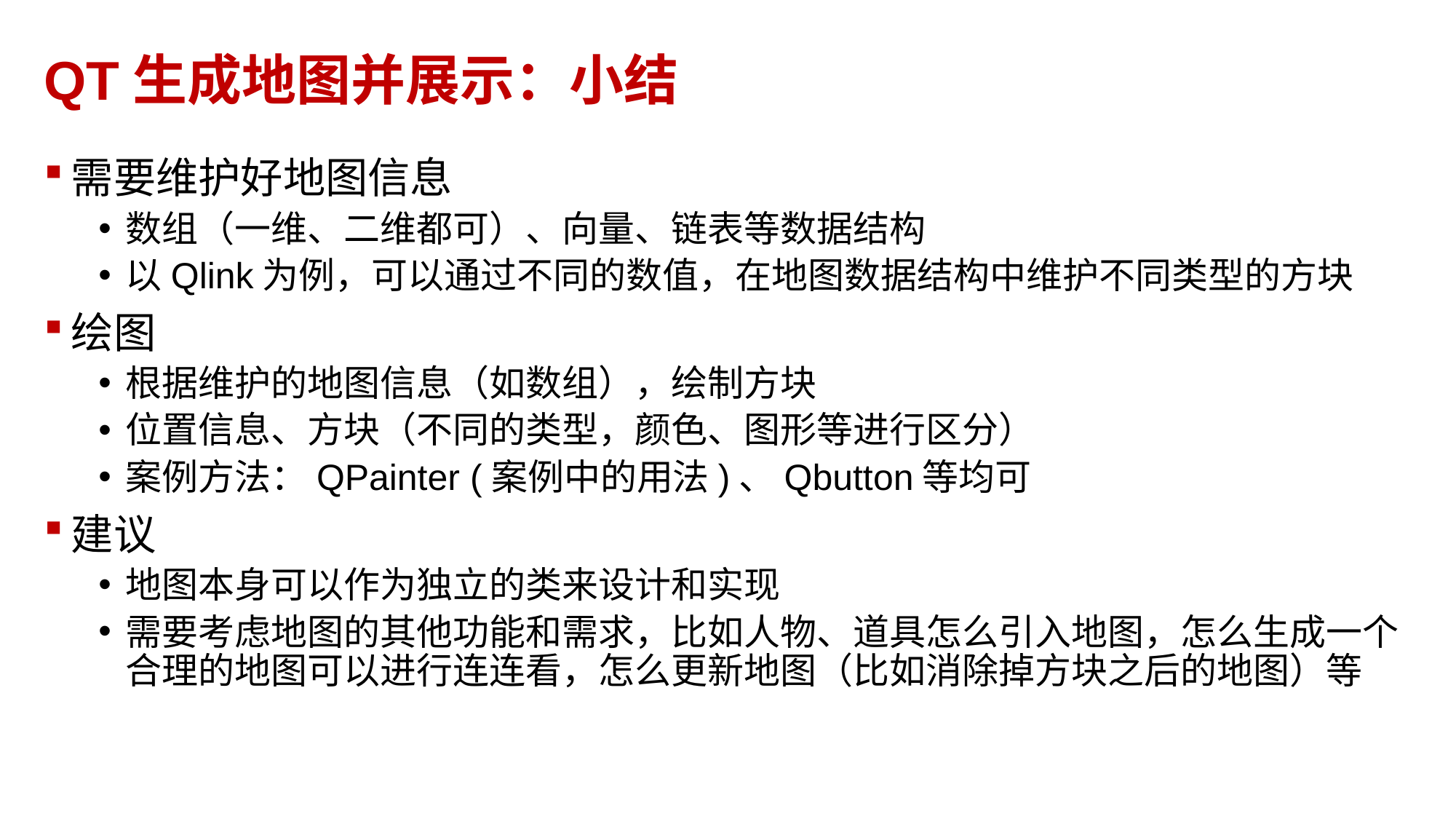

# QT生成地图并展示：小结
需要维护好地图信息
数组（一维、二维都可）、向量、链表等数据结构
以Qlink为例，可以通过不同的数值，在地图数据结构中维护不同类型的方块
绘图
根据维护的地图信息（如数组），绘制方块
位置信息、方块（不同的类型，颜色、图形等进行区分）
案例方法：QPainter (案例中的用法)、Qbutton等均可
建议
地图本身可以作为独立的类来设计和实现
需要考虑地图的其他功能和需求，比如人物、道具怎么引入地图，怎么生成一个合理的地图可以进行连连看，怎么更新地图（比如消除掉方块之后的地图）等